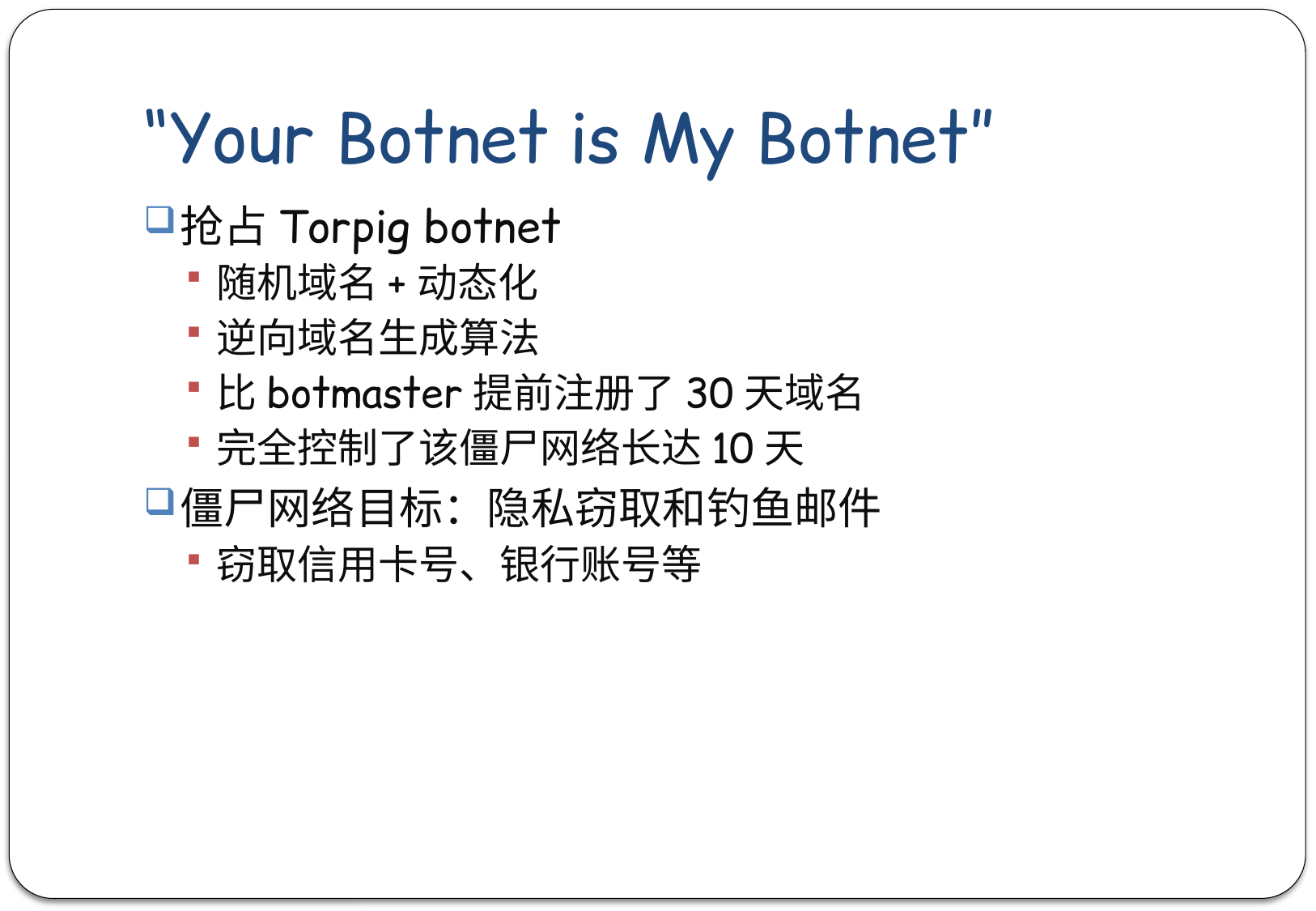

# “Your Botnet is My Botnet”
抢占Torpig botnet
随机域名+动态化
逆向域名生成算法
比botmaster提前注册了30天域名
完全控制了该僵尸网络长达10天
僵尸网络目标：隐私窃取和钓鱼邮件
窃取信用卡号、银行账号等